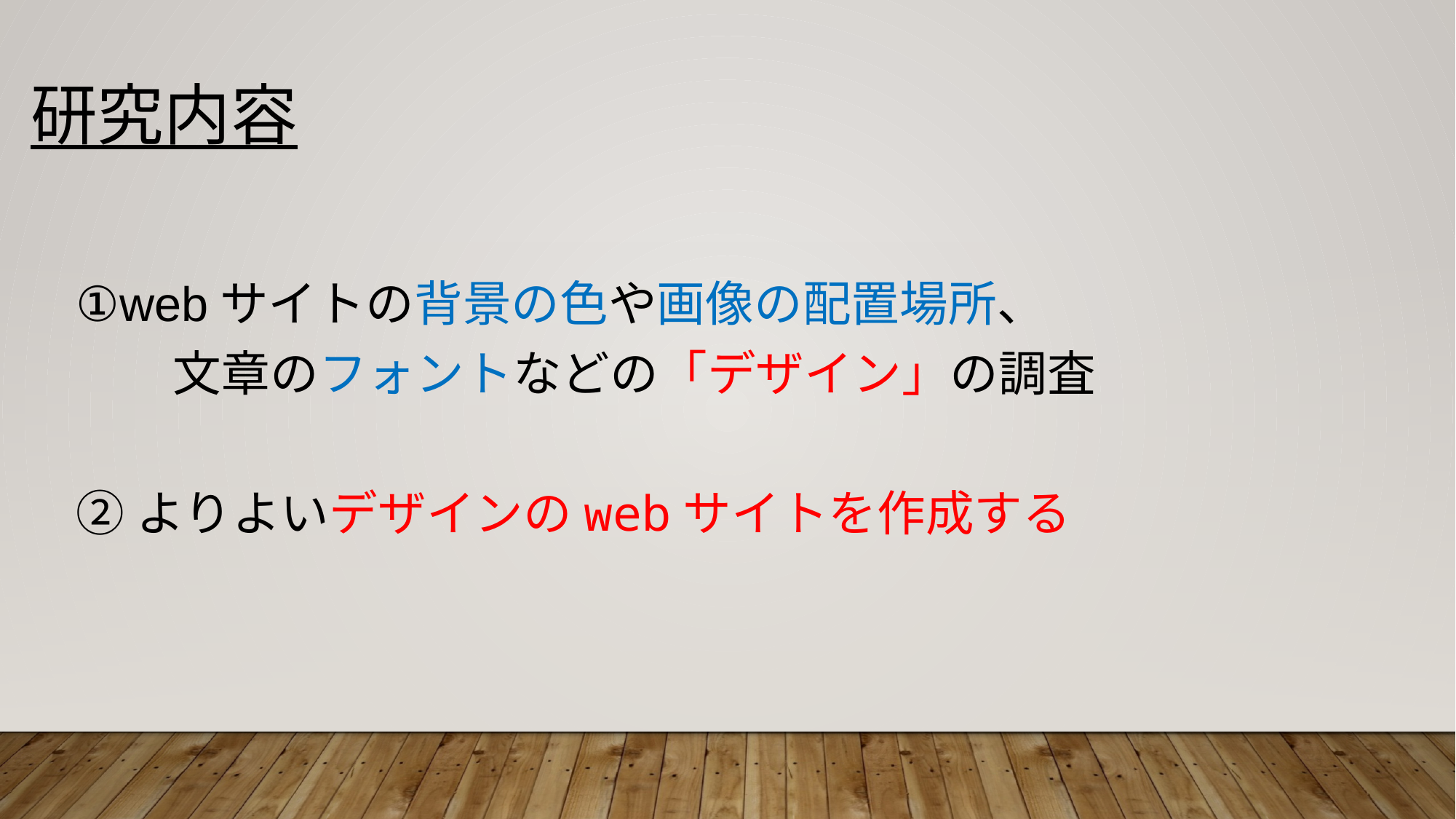

研究内容
①webサイトの背景の色や画像の配置場所、
　　文章のフォントなどの「デザイン」の調査

②よりよいデザインのwebサイトを作成する